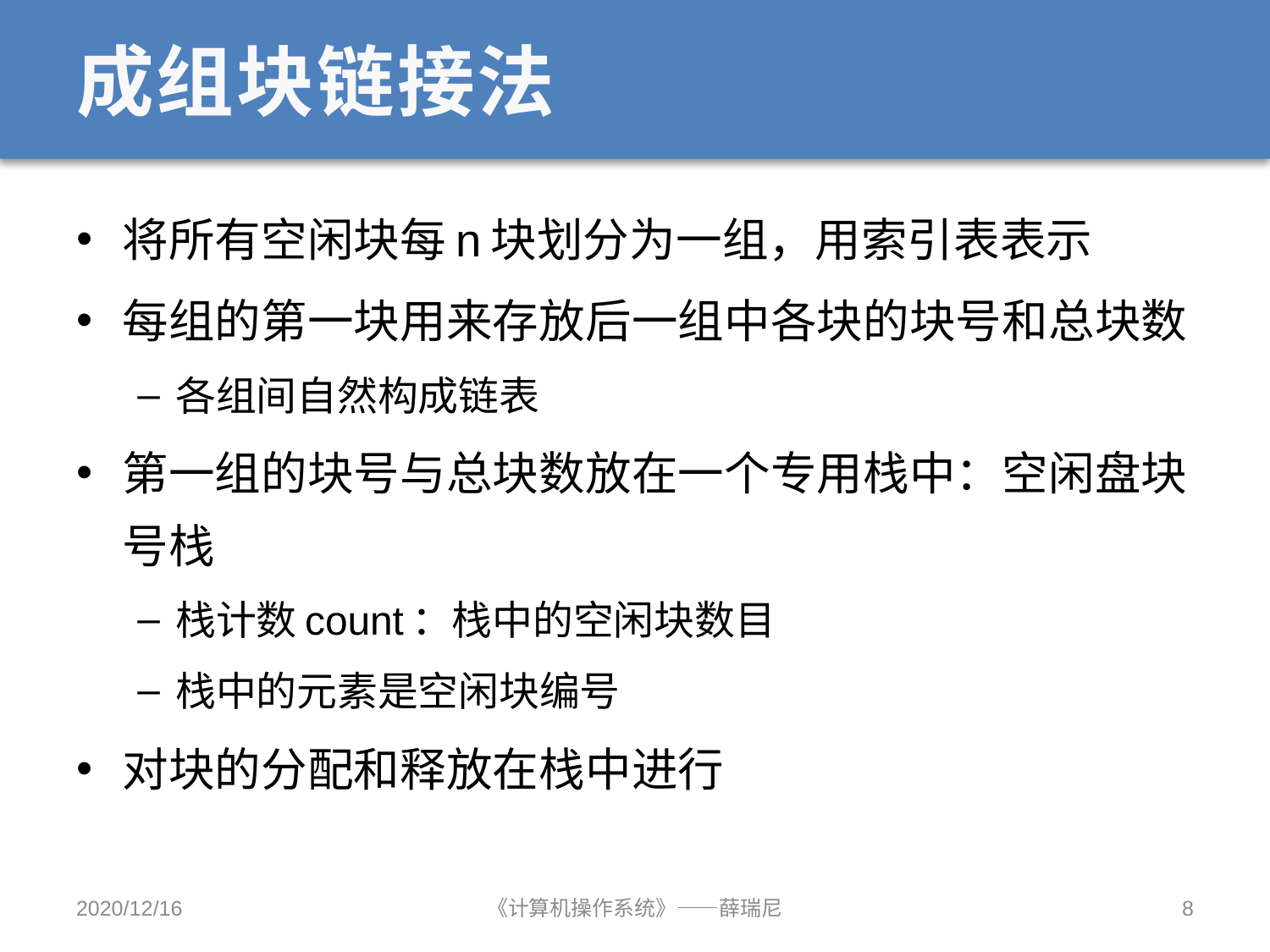

# 成组块链接法
将所有空闲块每n块划分为一组，用索引表表示
每组的第一块用来存放后一组中各块的块号和总块数
各组间自然构成链表
第一组的块号与总块数放在一个专用栈中：空闲盘块号栈
栈计数count：栈中的空闲块数目
栈中的元素是空闲块编号
对块的分配和释放在栈中进行

2020/12/16
《计算机操作系统》——薛瑞尼
8